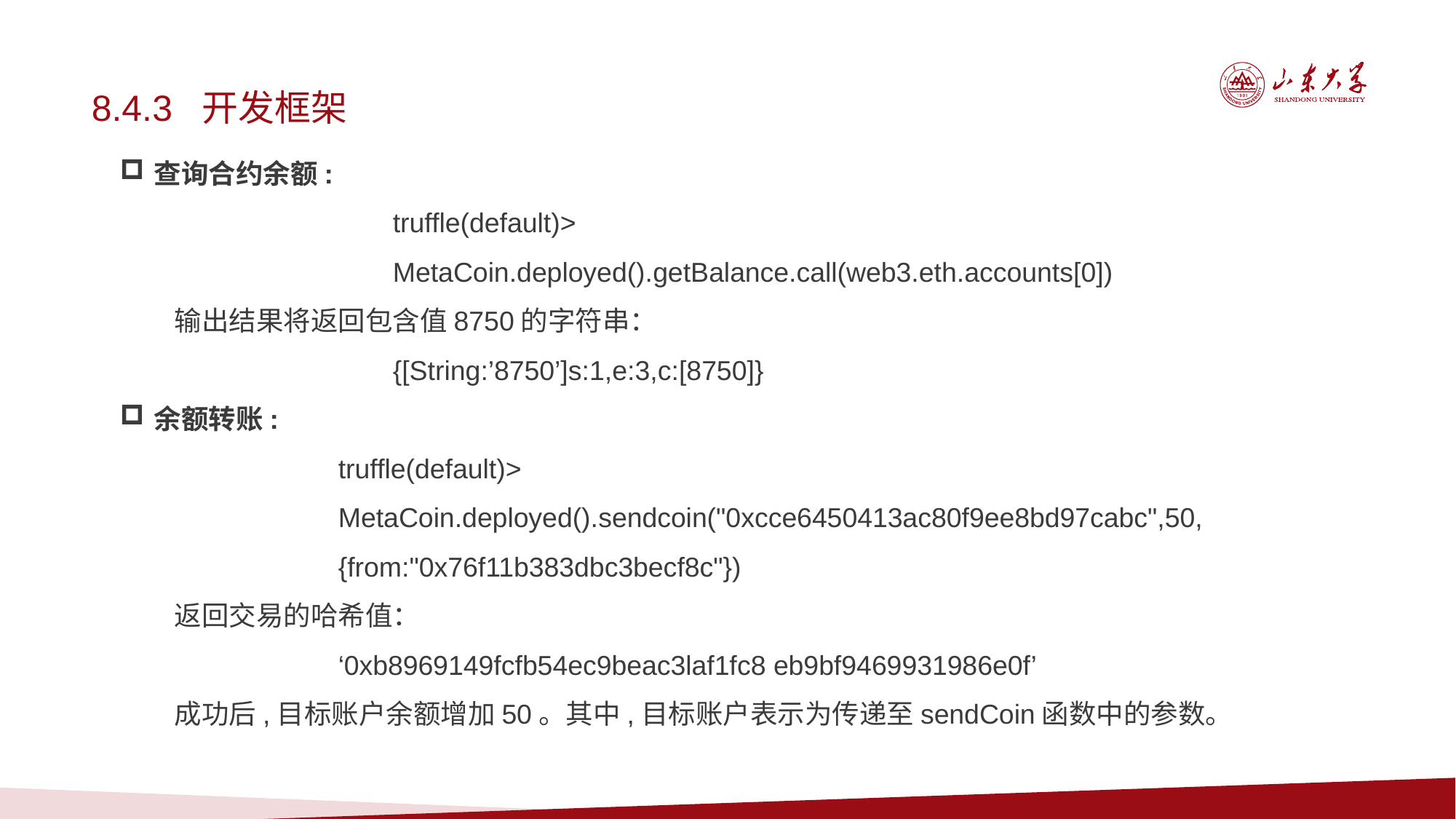

8.4.3  开发框架
查询合约余额:
truffle(default)>
MetaCoin.deployed().getBalance.call(web3.eth.accounts[0])
输出结果将返回包含值8750的字符串：
{[String:’8750’]s:1,e:3,c:[8750]}
余额转账:
truffle(default)>
MetaCoin.deployed().sendcoin("0xcce6450413ac80f9ee8bd97cabc",50,{from:"0x76f11b383dbc3becf8c"})
返回交易的哈希值：
‘0xb8969149fcfb54ec9beac3laf1fc8 eb9bf9469931986e0f’
成功后,目标账户余额增加50。其中,目标账户表示为传递至sendCoin函数中的参数。